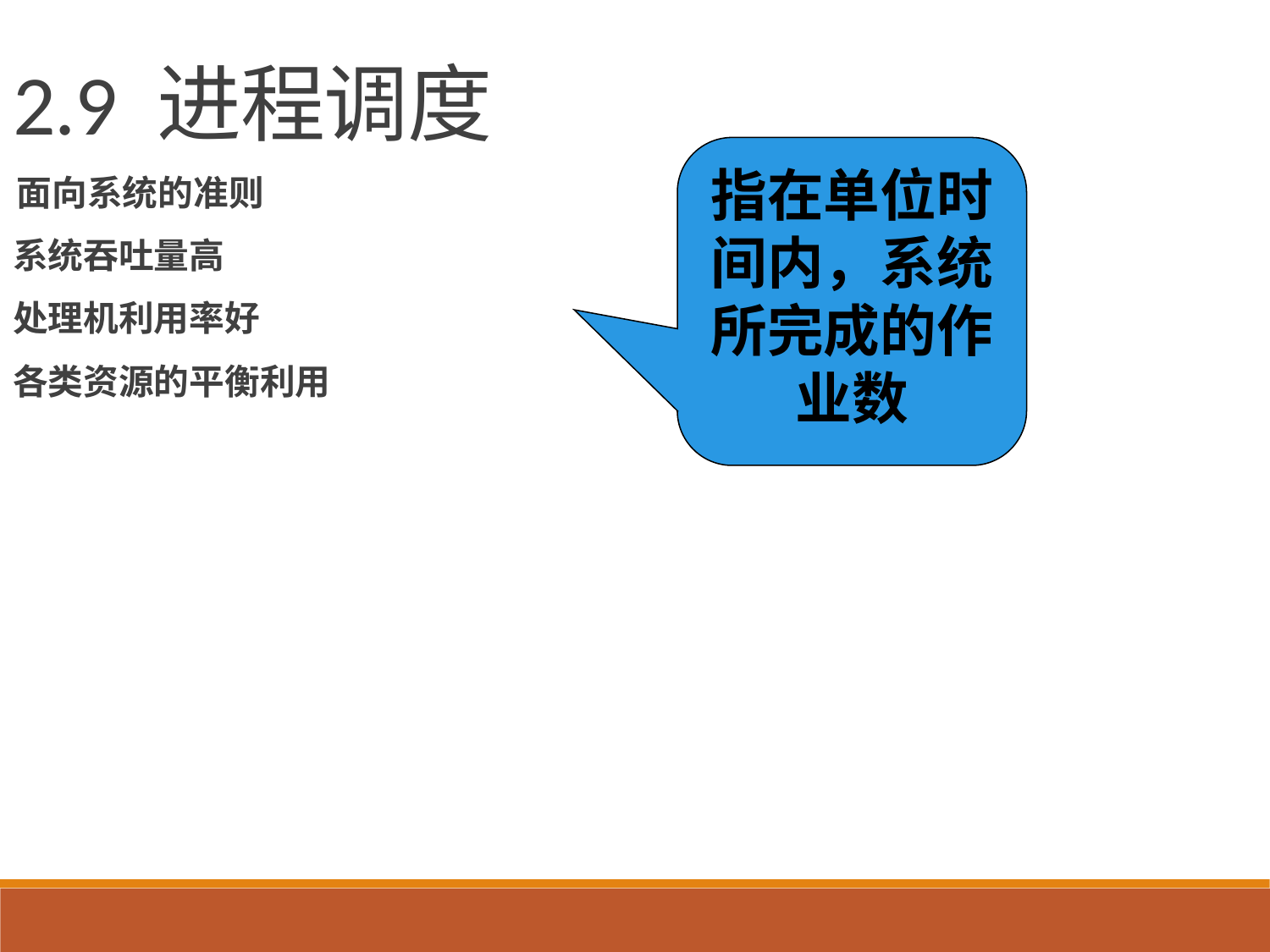

2.9 进程调度
指在单位时间内，系统所完成的作业数
 面向系统的准则
系统吞吐量高
处理机利用率好
各类资源的平衡利用